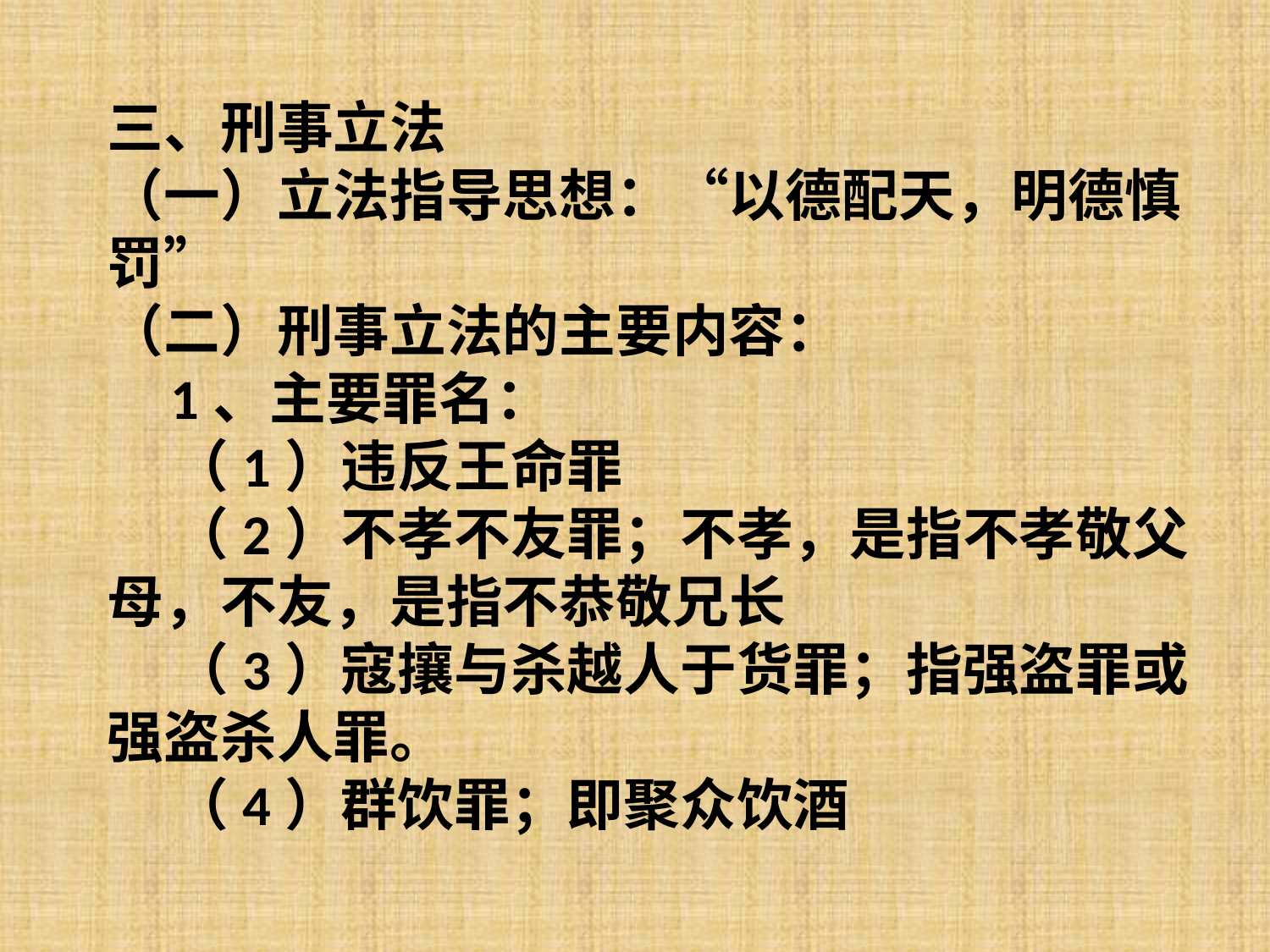

三、刑事立法
（一）立法指导思想：“以德配天，明德慎罚”
（二）刑事立法的主要内容：
     1、主要罪名：
    （1）违反王命罪
    （2）不孝不友罪；不孝，是指不孝敬父母，不友，是指不恭敬兄长
    （3）寇攘与杀越人于货罪；指强盗罪或强盗杀人罪。
    （4）群饮罪；即聚众饮酒